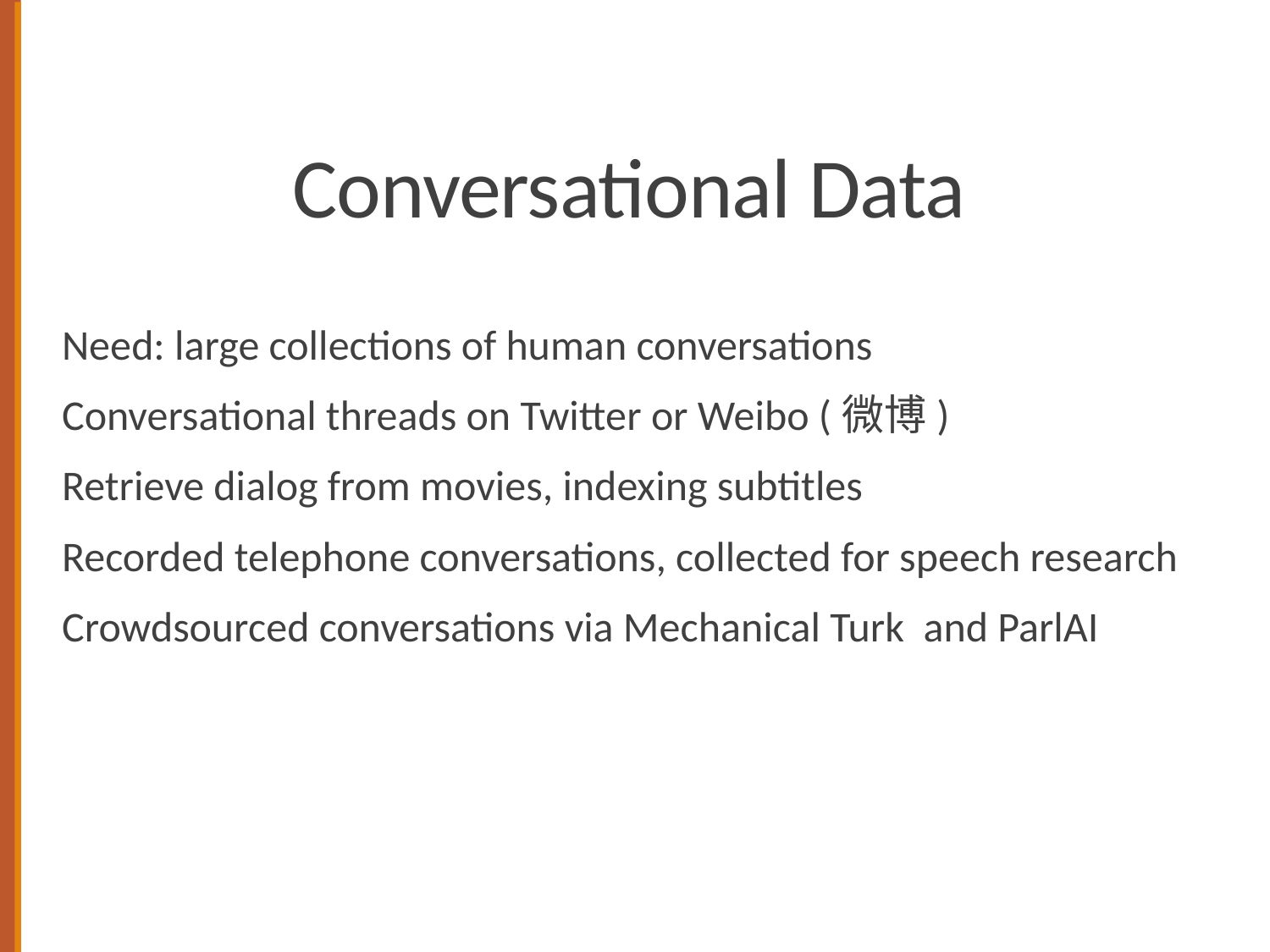

# Conversational Data
Need: large collections of human conversations
Conversational threads on Twitter or Weibo (微博)
Retrieve dialog from movies, indexing subtitles
Recorded telephone conversations, collected for speech research
Crowdsourced conversations via Mechanical Turk  and ParlAI